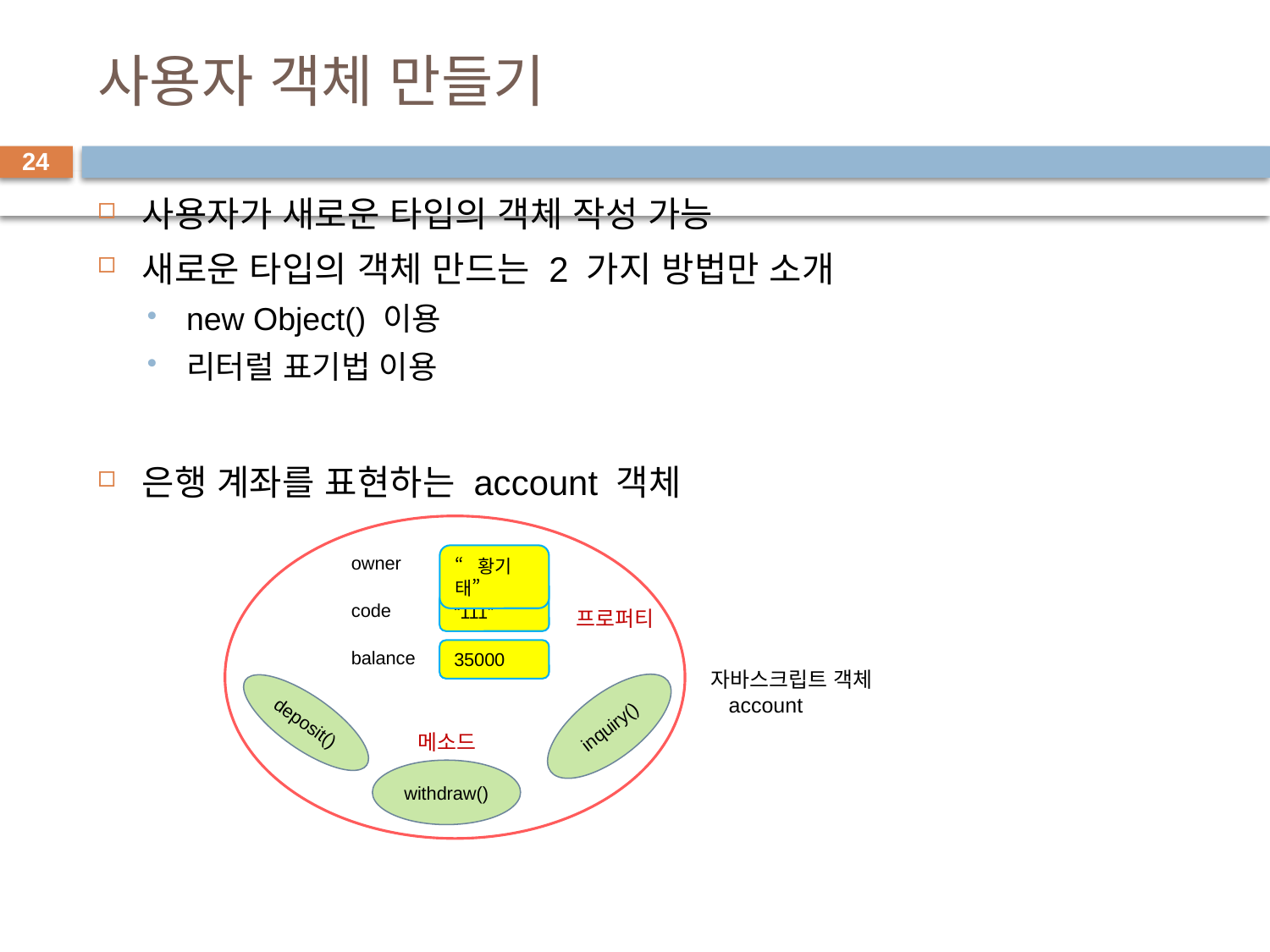

# 사용자 객체 만들기
24
사용자가 새로운 타입의 객체 작성 가능
새로운 타입의 객체 만드는 2 가지 방법만 소개
new Object() 이용
리터럴 표기법 이용

은행 계좌를 표현하는 account 객체

owner
“황기태”
code
“111”
프로퍼티
balance
35000
자바스크립트 객체
   account
inquiry()
deposit()
메소드
withdraw()